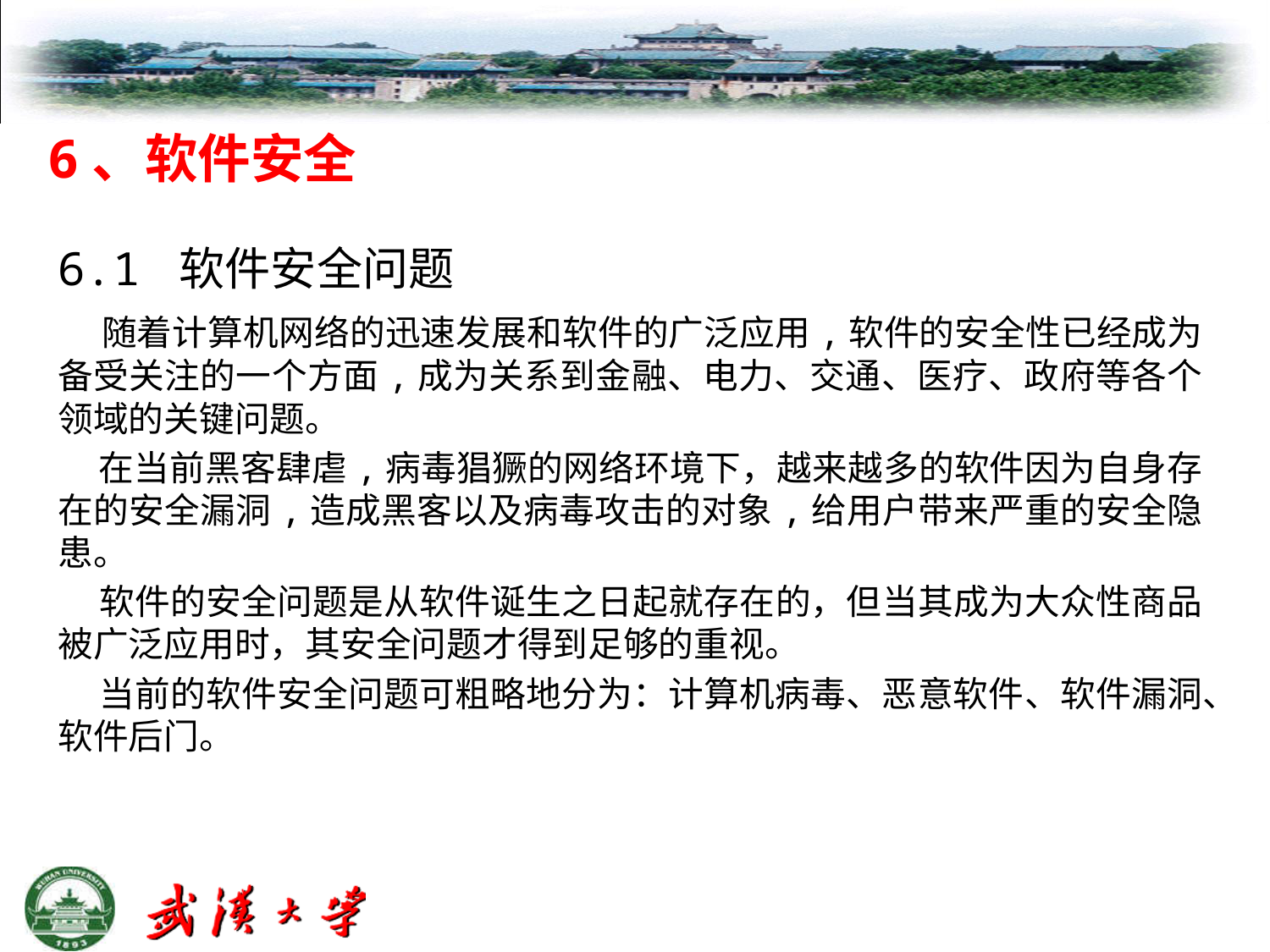

6、软件安全
6.1 软件安全问题
    随着计算机网络的迅速发展和软件的广泛应用,软件的安全性已经成为备受关注的一个方面,成为关系到金融、电力、交通、医疗、政府等各个领域的关键问题。
    在当前黑客肆虐,病毒猖獗的网络环境下，越来越多的软件因为自身存在的安全漏洞,造成黑客以及病毒攻击的对象,给用户带来严重的安全隐患。
    软件的安全问题是从软件诞生之日起就存在的，但当其成为大众性商品被广泛应用时，其安全问题才得到足够的重视。
    当前的软件安全问题可粗略地分为：计算机病毒、恶意软件、软件漏洞、软件后门。